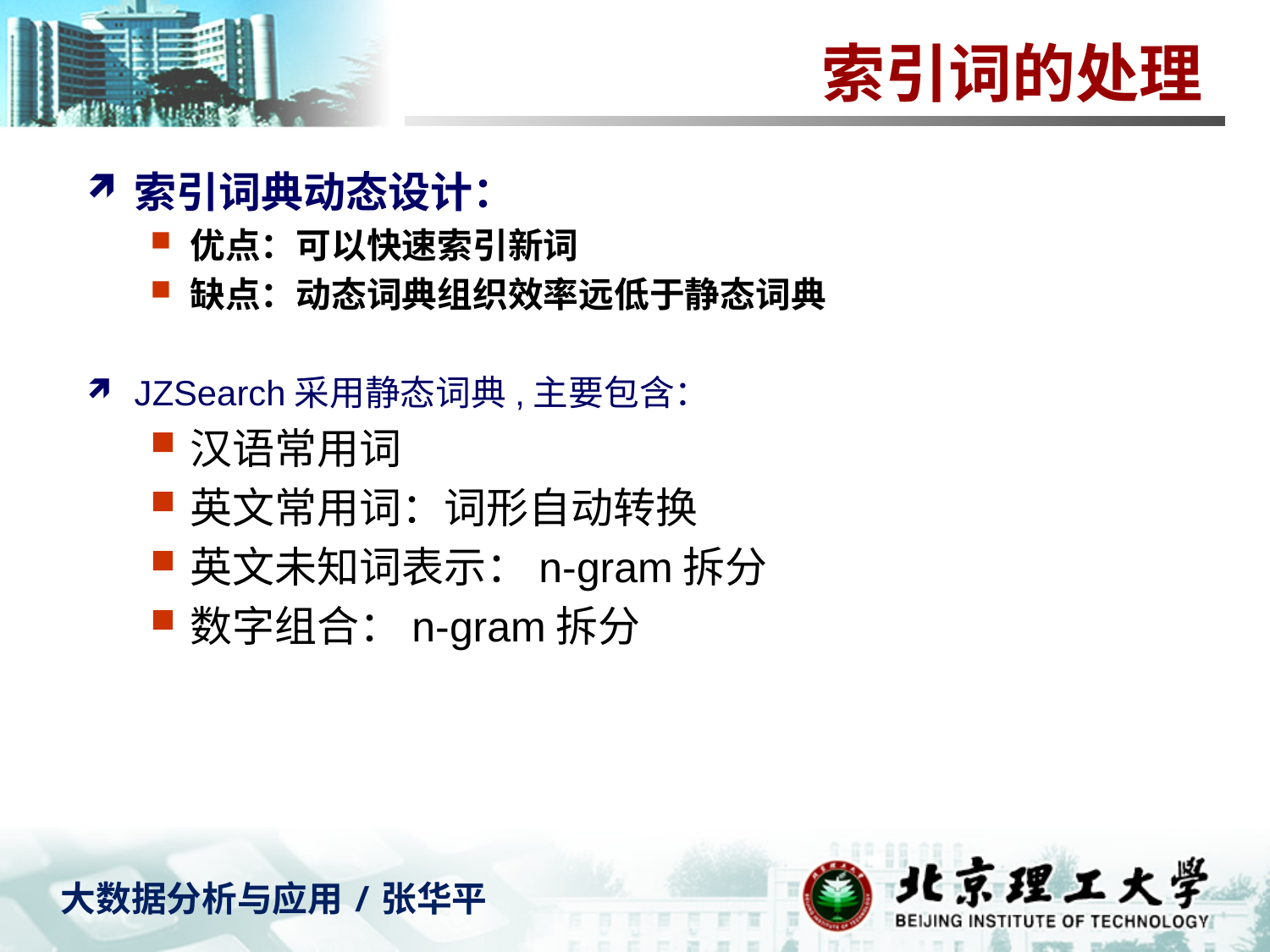

# 索引词的处理
索引词典动态设计：
优点：可以快速索引新词
缺点：动态词典组织效率远低于静态词典

JZSearch采用静态词典,主要包含：
汉语常用词
英文常用词：词形自动转换
英文未知词表示：n-gram拆分
数字组合：n-gram拆分